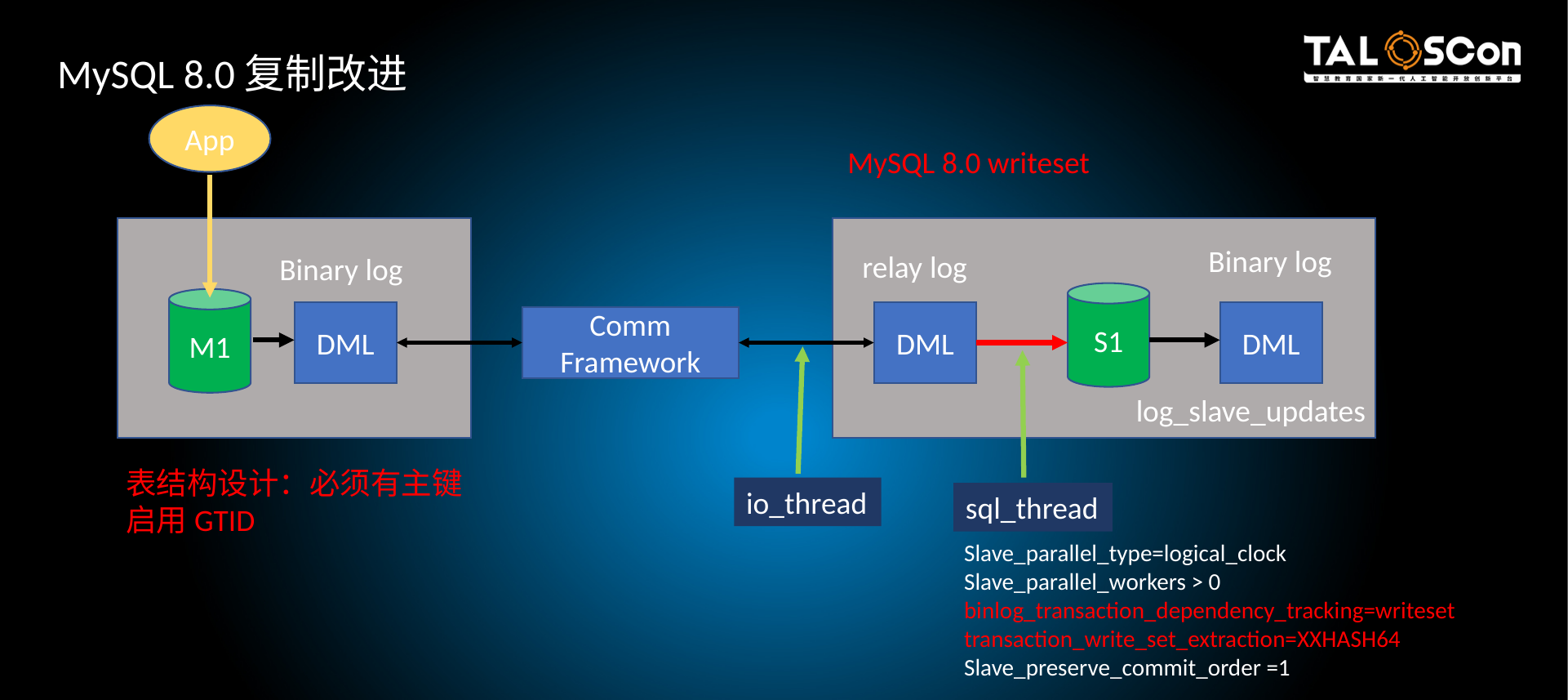

MySQL 8.0复制改进
App
MySQL 8.0 writeset

Binary log
relay log
Binary log
S1
M1
DML
DML
DML
Comm
Framework
log_slave_updates
表结构设计：必须有主键
启用GTID
io_thread
sql_thread
Slave_parallel_type=logical_clock
Slave_parallel_workers > 0
binlog_transaction_dependency_tracking=writeset
transaction_write_set_extraction=XXHASH64
Slave_preserve_commit_order =1